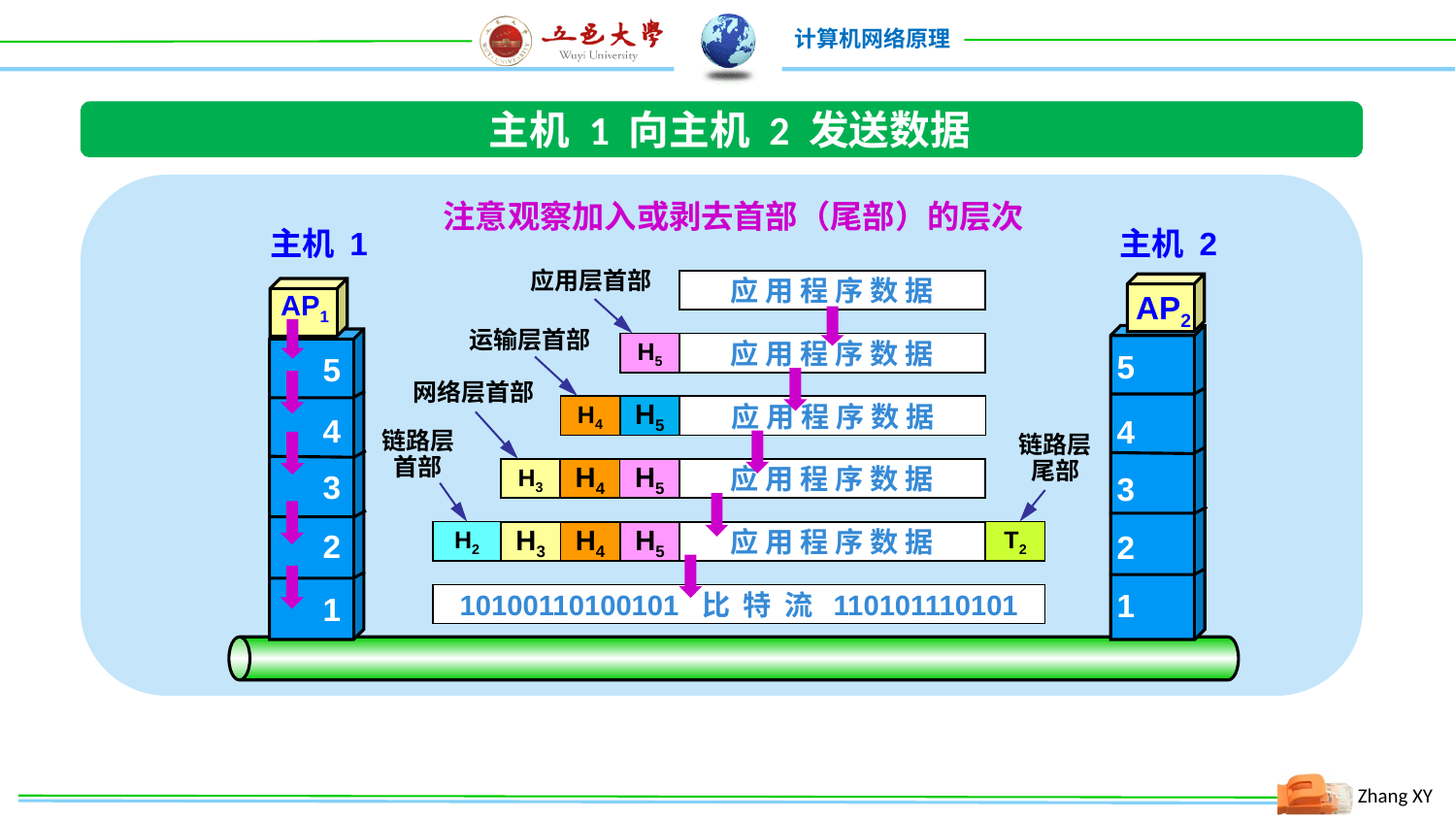

主机 1 向主机 2 发送数据

注意观察加入或剥去首部（尾部）的层次
主机 1
主机 2
应用层首部

H5
应 用 程 序 数 据

AP2

5

4

3

2

1

AP1

5

4

3

2

1

运输层首部

H4
应 用 程 序 数 据

网络层首部

H3
H5
应 用 程 序 数 据
链路层
首部

H2
链路层
尾部

T2

H4
H5
应 用 程 序 数 据

H3
H4
H5
应 用 程 序 数 据

10100110100101  比  特  流  110101110101